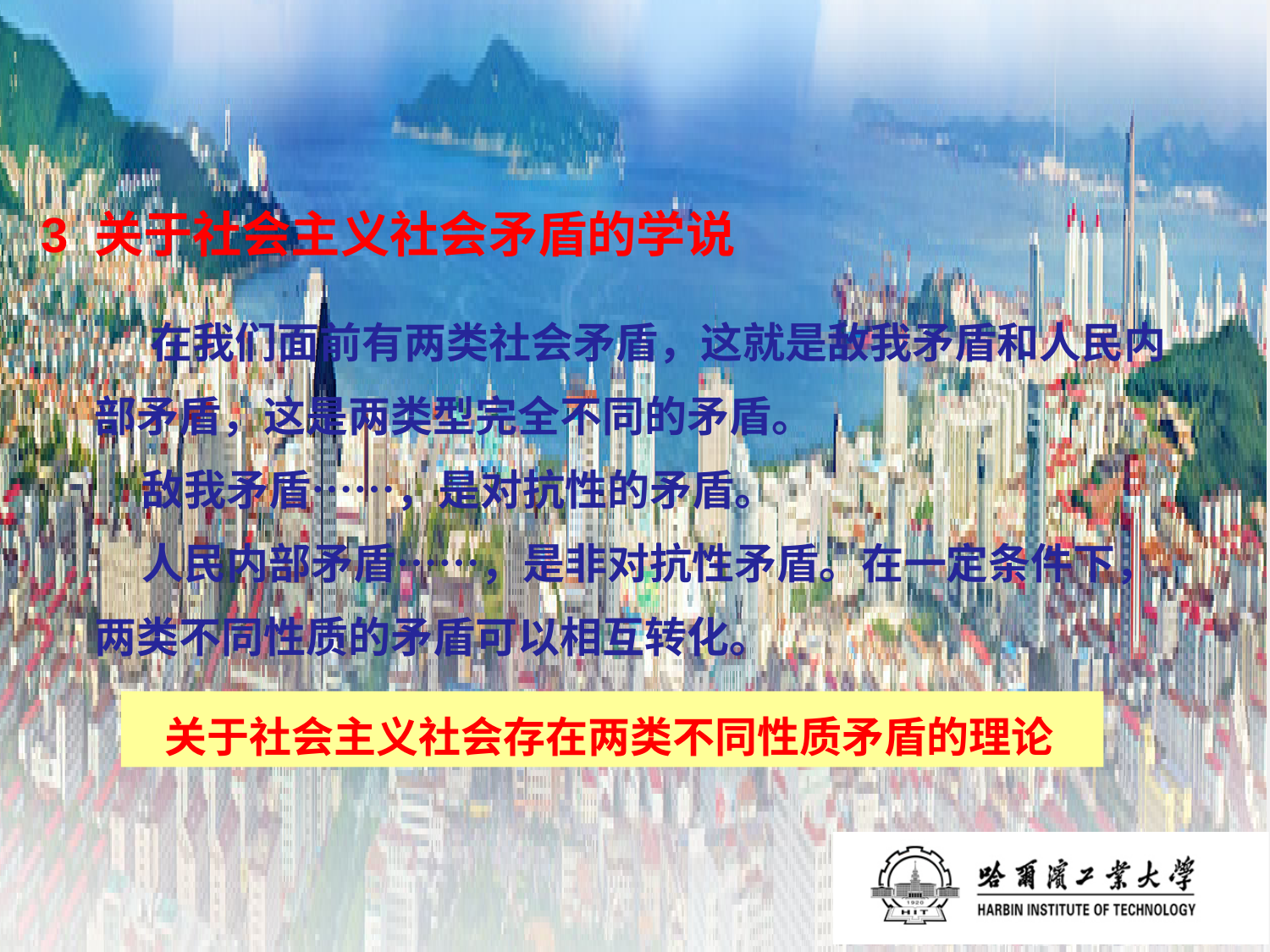

# 3 关于社会主义社会矛盾的学说
     在我们面前有两类社会矛盾，这就是敌我矛盾和人民内部矛盾，这是两类型完全不同的矛盾。
    敌我矛盾……，是对抗性的矛盾。
    人民内部矛盾……，是非对抗性矛盾。在一定条件下，两类不同性质的矛盾可以相互转化。
    关于社会主义社会存在两类不同性质矛盾的理论